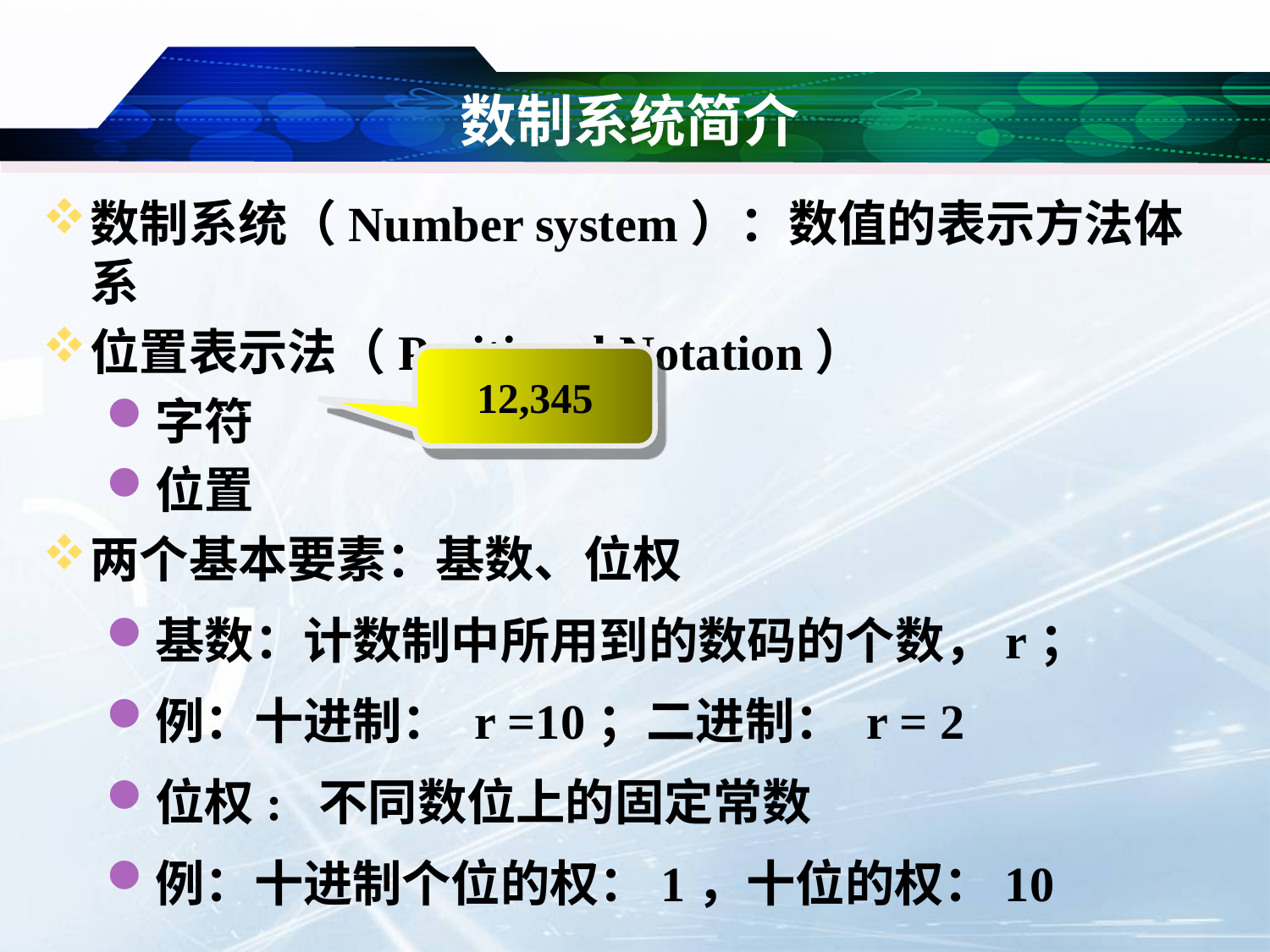

# 数制系统简介
数制系统（Number system）：数值的表示方法体系
位置表示法（Positional Notation）
字符
位置
两个基本要素：基数、位权
基数：计数制中所用到的数码的个数，r；
例：十进制： r =10；二进制： r = 2
位权:  不同数位上的固定常数
例：十进制个位的权：1，十位的权：10
12,345